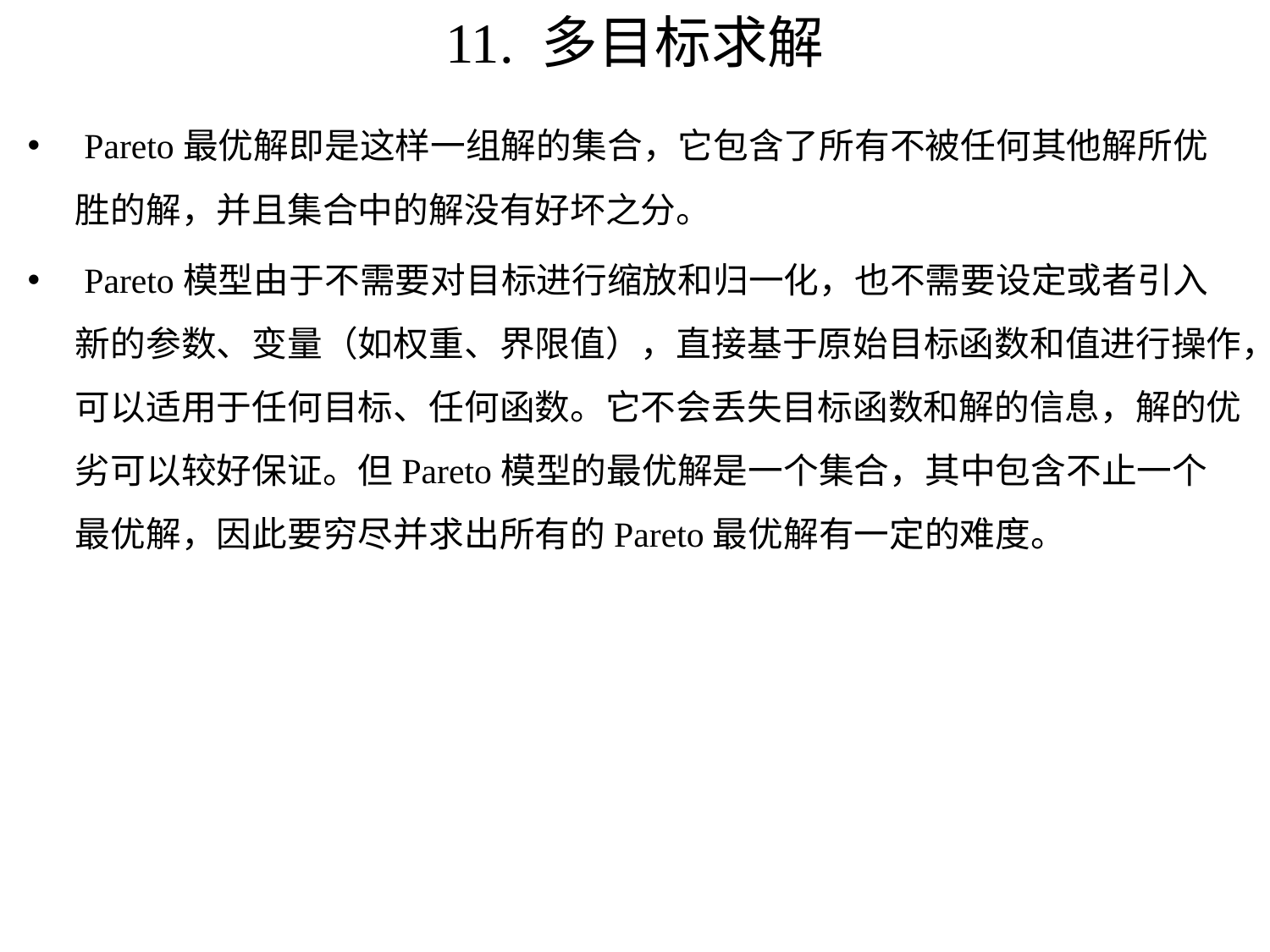

# 11. 多目标求解
 Pareto最优解即是这样一组解的集合，它包含了所有不被任何其他解所优胜的解，并且集合中的解没有好坏之分。
 Pareto模型由于不需要对目标进行缩放和归一化，也不需要设定或者引入新的参数、变量（如权重、界限值），直接基于原始目标函数和值进行操作，可以适用于任何目标、任何函数。它不会丢失目标函数和解的信息，解的优劣可以较好保证。但Pareto模型的最优解是一个集合，其中包含不止一个最优解，因此要穷尽并求出所有的Pareto最优解有一定的难度。